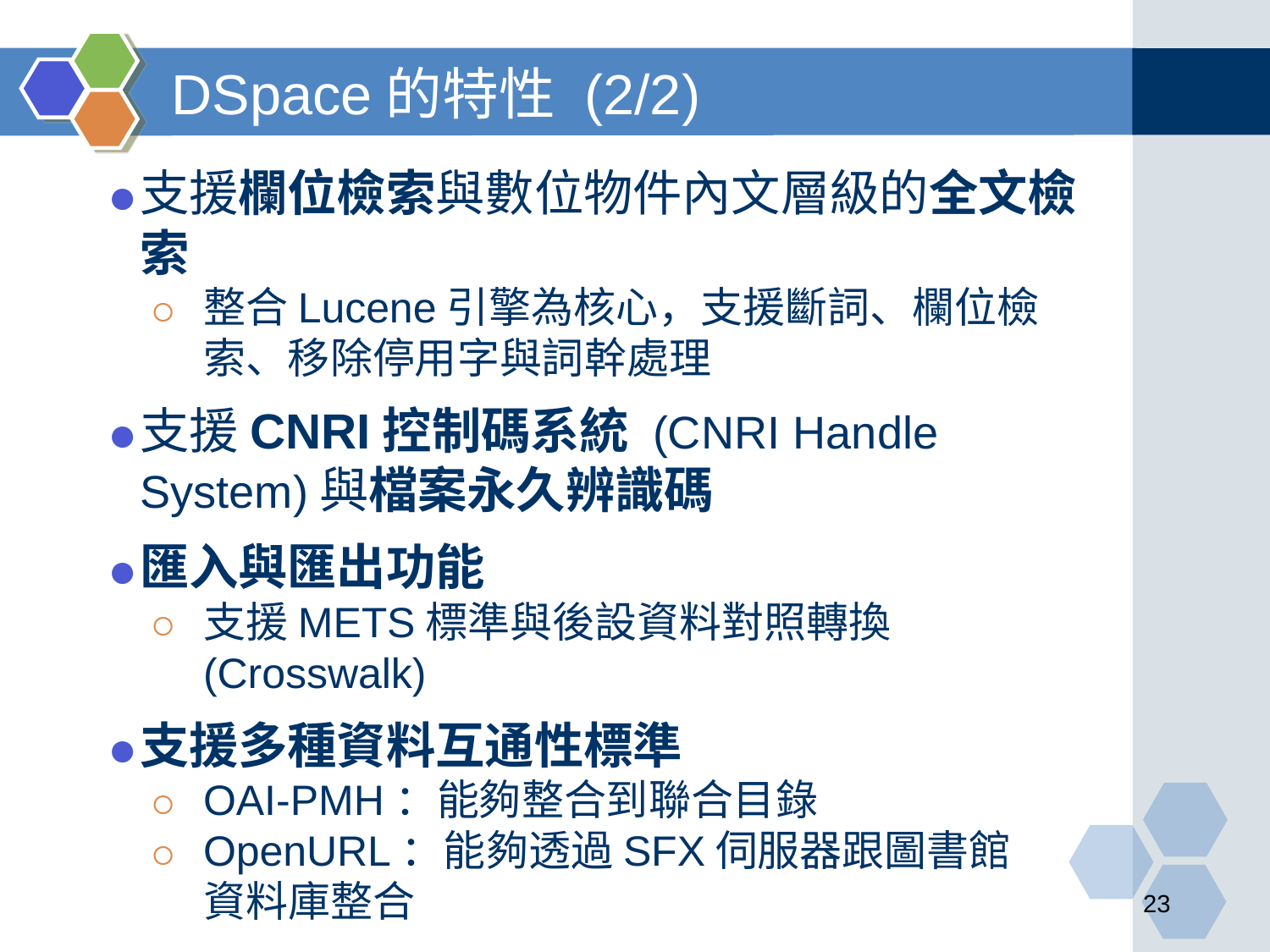

# DSpace的特性 (2/2)
支援欄位檢索與數位物件內文層級的全文檢索
整合Lucene引擎為核心，支援斷詞、欄位檢索、移除停用字與詞幹處理
支援CNRI控制碼系統 (CNRI Handle System)與檔案永久辨識碼
匯入與匯出功能
支援METS標準與後設資料對照轉換(Crosswalk)
支援多種資料互通性標準
OAI-PMH：能夠整合到聯合目錄
OpenURL：能夠透過SFX伺服器跟圖書館
資料庫整合
23